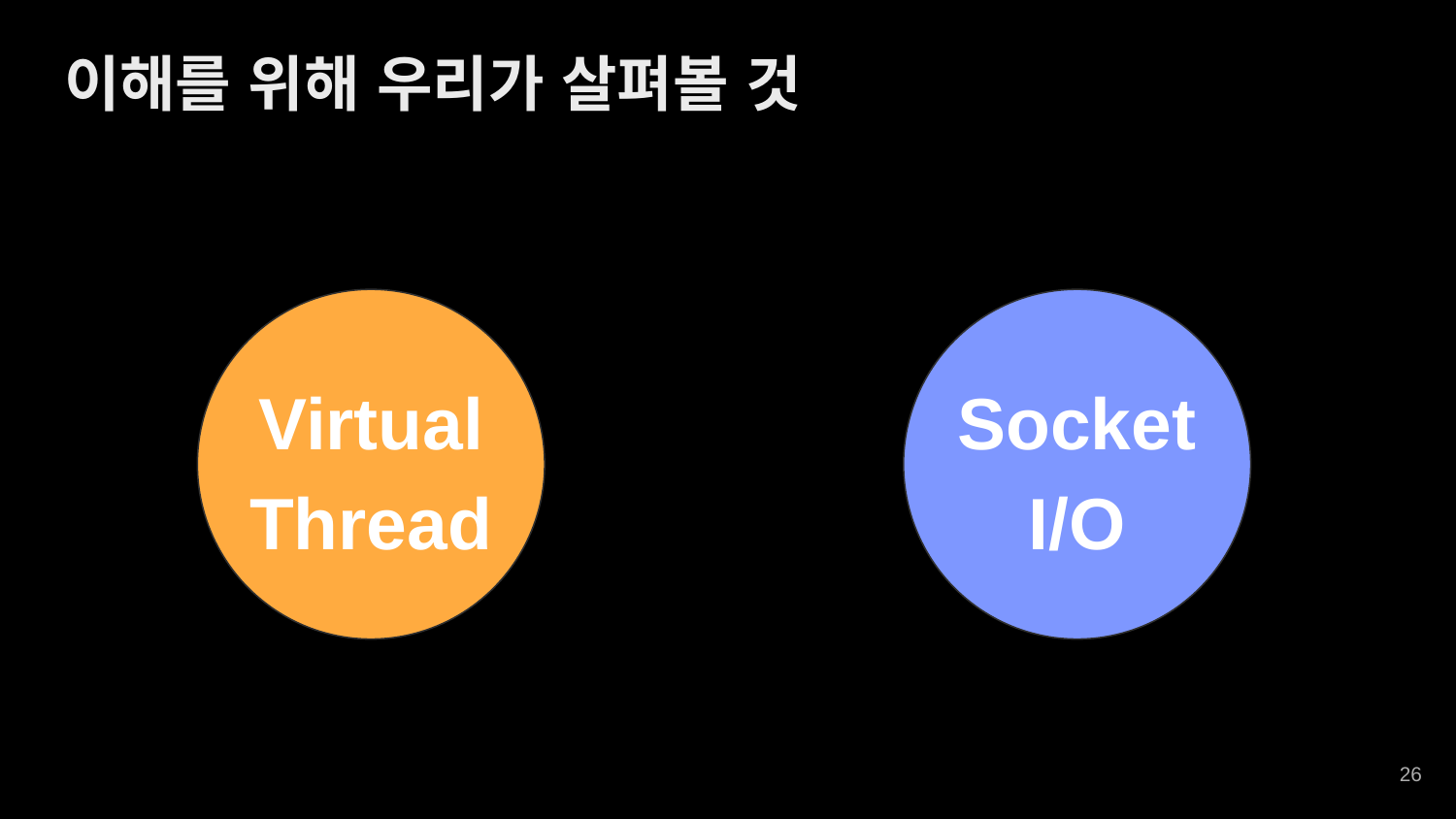

이해를 위해 우리가 살펴볼 것

Virtual
Thread
Socket
I/O
26